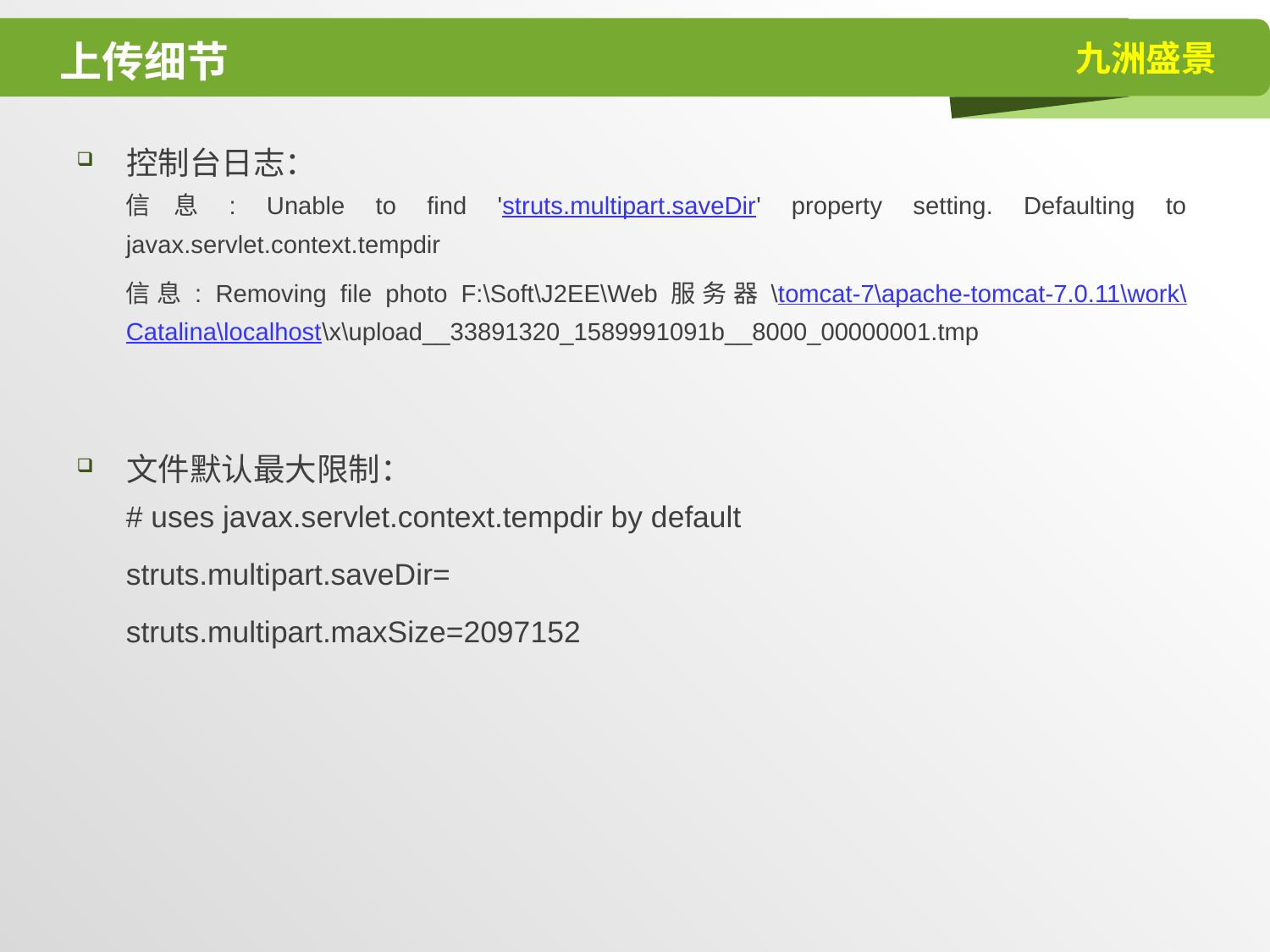

# 上传细节
控制台日志：
信息: Unable to find 'struts.multipart.saveDir' property setting. Defaulting to javax.servlet.context.tempdir
信息: Removing file photo F:\Soft\J2EE\Web服务器\tomcat-7\apache-tomcat-7.0.11\work\Catalina\localhost\x\upload__33891320_1589991091b__8000_00000001.tmp

文件默认最大限制：
# uses javax.servlet.context.tempdir by default
struts.multipart.saveDir=
struts.multipart.maxSize=2097152